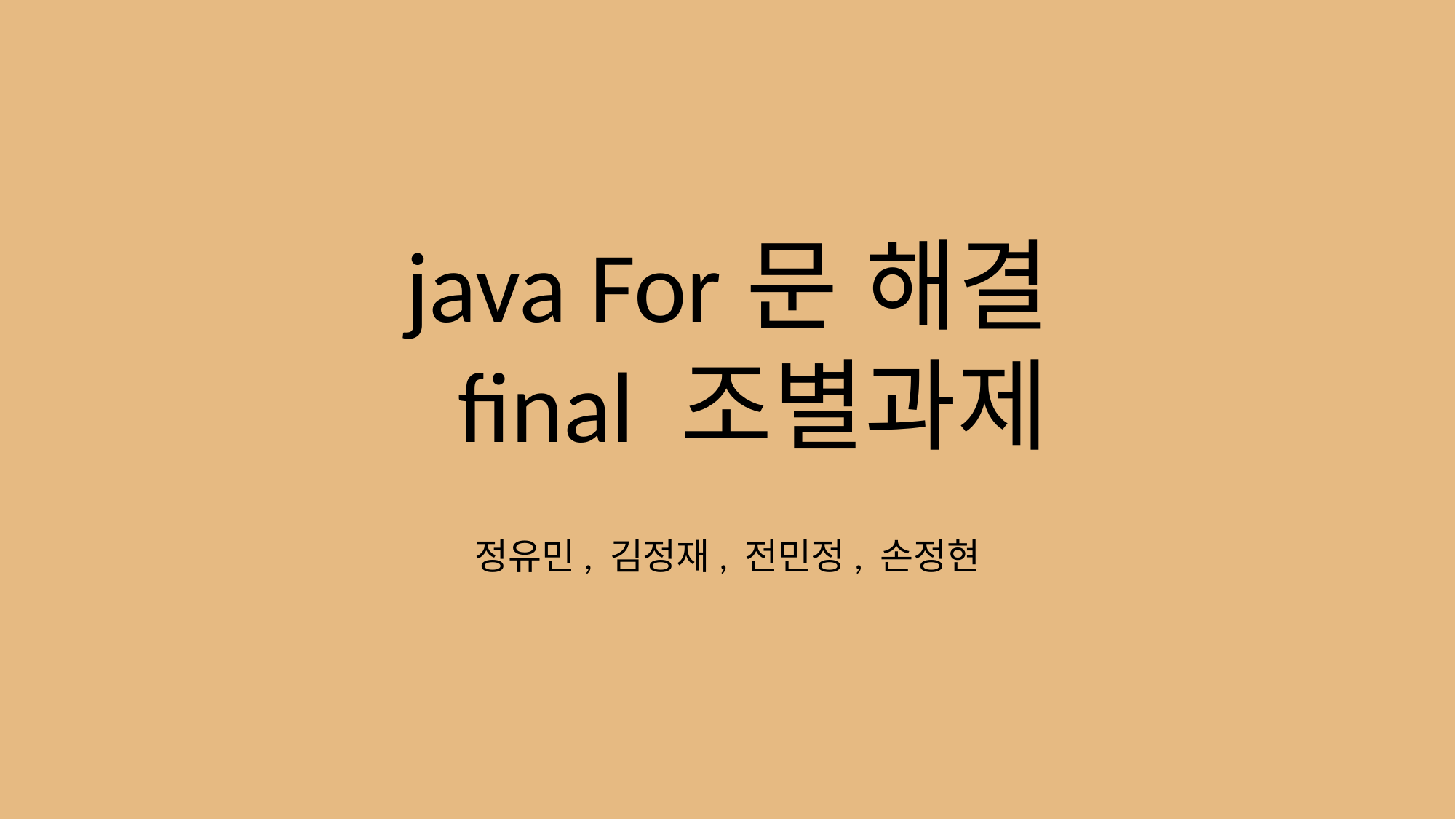

# java For문 해결 final 조별과제
정유민, 김정재, 전민정, 손정현